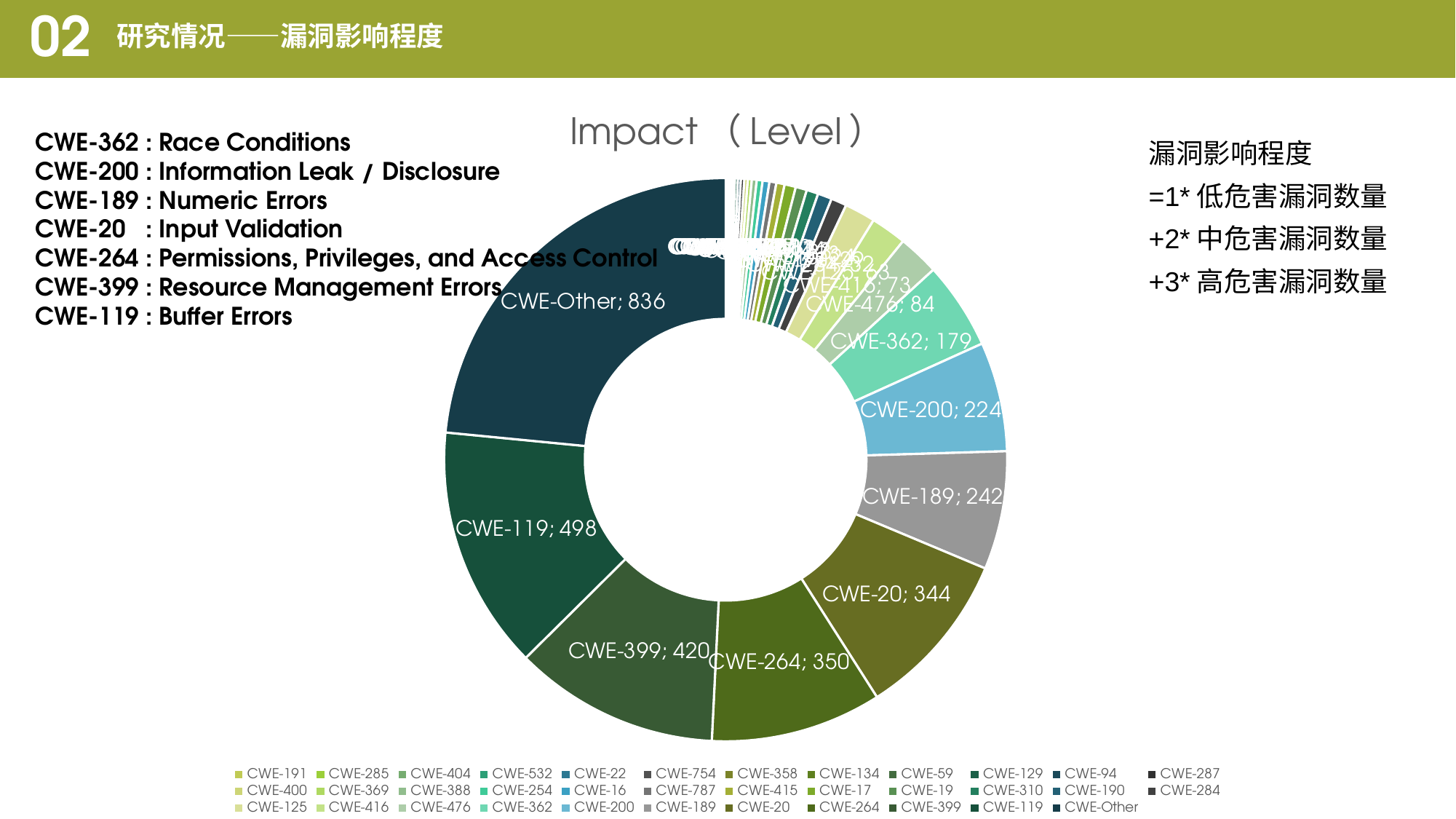

02
研究情况——漏洞影响程度

### Chart: Impact（Level）

| Category | Impact |
|---|---|
| CWE-191 | 1.0 |
| CWE-285 | 1.0 |
| CWE-404 | 1.0 |
| CWE-532 | 1.0 |
| CWE-22 | 2.0 |
| CWE-754 | 2.0 |
| CWE-358 | 3.0 |
| CWE-134 | 4.0 |
| CWE-59 | 4.0 |
| CWE-129 | 6.0 |
| CWE-94 | 6.0 |
| CWE-287 | 7.0 |
| CWE-400 | 7.0 |
| CWE-369 | 8.0 |
| CWE-388 | 10.0 |
| CWE-254 | 12.0 |
| CWE-16 | 14.0 |
| CWE-787 | 14.0 |
| CWE-415 | 17.0 |
| CWE-17 | 23.0 |
| CWE-19 | 23.0 |
| CWE-310 | 24.0 |
| CWE-190 | 29.0 |
| CWE-284 | 32.0 |
| CWE-125 | 63.0 |
| CWE-416 | 73.0 |
| CWE-476 | 84.0 |
| CWE-362 | 179.0 |
| CWE-200 | 224.0 |
| CWE-189 | 242.0 |
| CWE-20 | 344.0 |
| CWE-264 | 350.0 |
| CWE-399 | 420.0 |
| CWE-119 | 498.0 |
| CWE-Other | 836.0 |
CWE-362 : Race Conditions
CWE-200 : Information Leak / Disclosure
CWE-189 : Numeric Errors
CWE-20   : Input Validation
CWE-264 : Permissions, Privileges, and Access Control
CWE-399 : Resource Management Errors
CWE-119 : Buffer Errors
漏洞影响程度
=1*低危害漏洞数量
+2*中危害漏洞数量
+3*高危害漏洞数量